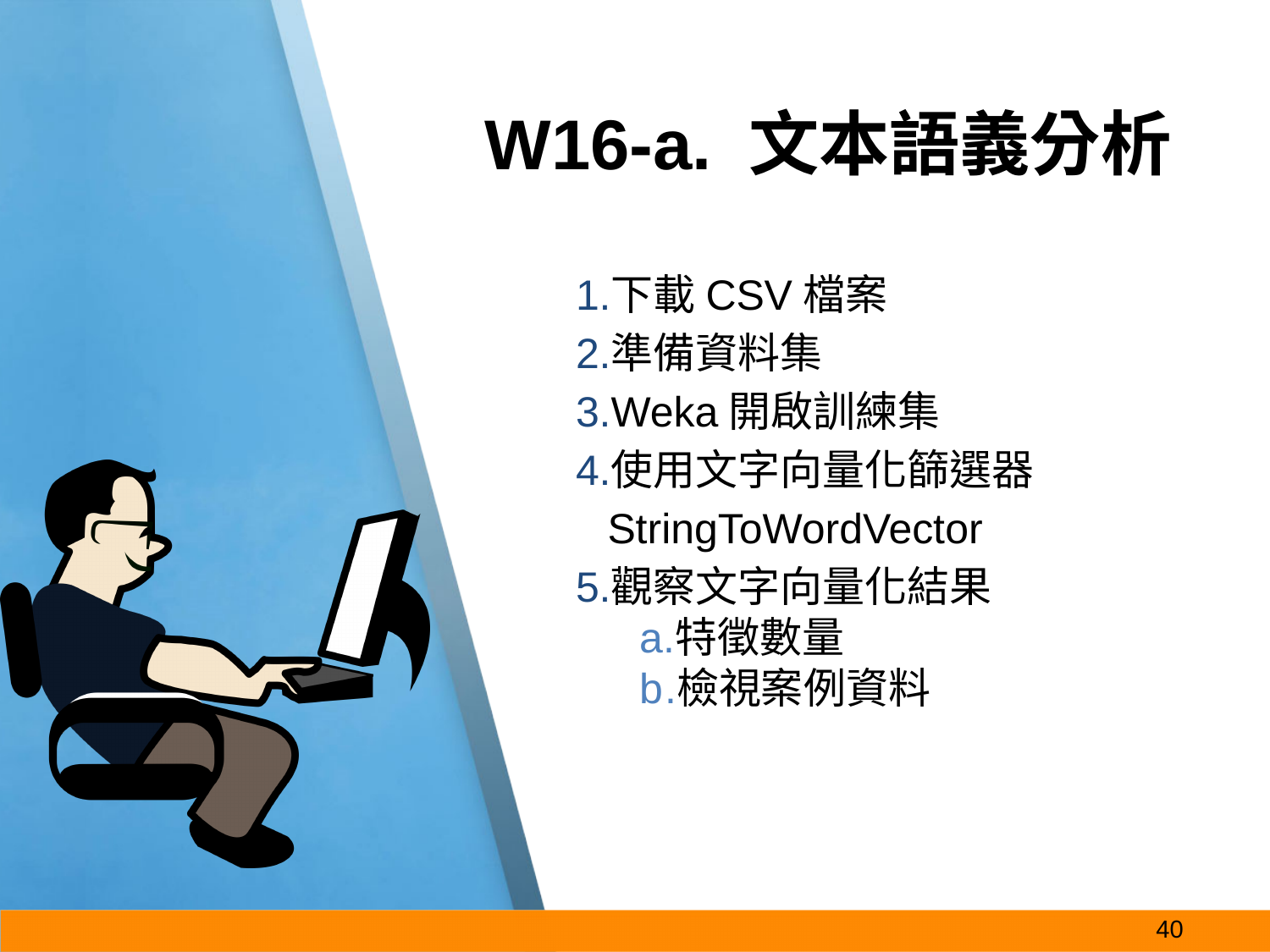

# W16-a. 文本語義分析
下載CSV檔案
準備資料集
Weka開啟訓練集
使用文字向量化篩選器StringToWordVector
觀察文字向量化結果
特徵數量
檢視案例資料
40